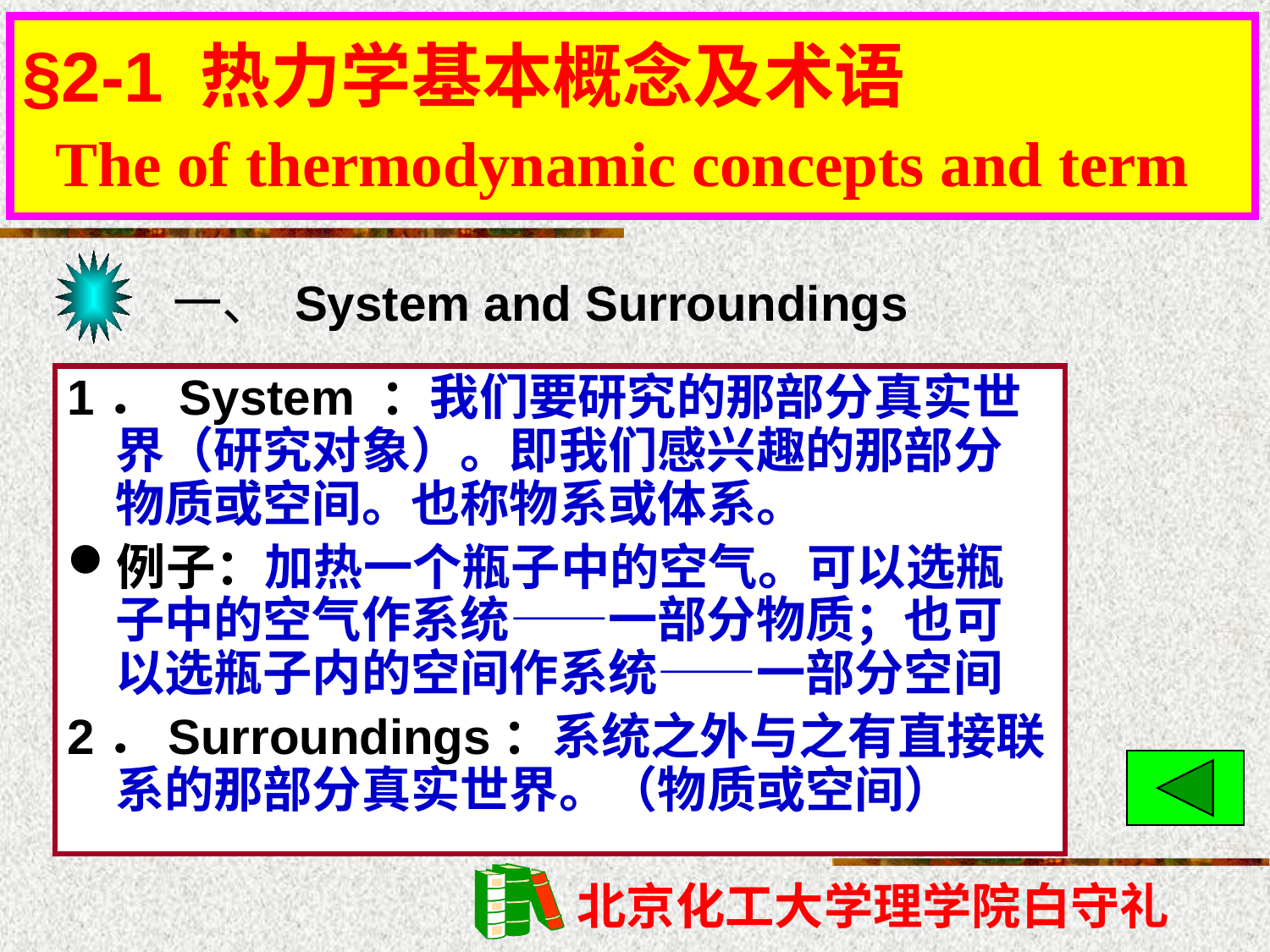

§2-1 热力学基本概念及术语
 The of thermodynamic concepts and term
# §2-1 热力学基本概念及术语

一、 System and Surroundings
1． System ：我们要研究的那部分真实世界（研究对象）。即我们感兴趣的那部分物质或空间。也称物系或体系。
例子：加热一个瓶子中的空气。可以选瓶子中的空气作系统——一部分物质；也可以选瓶子内的空间作系统——一部分空间
2．Surroundings：系统之外与之有直接联系的那部分真实世界。（物质或空间）